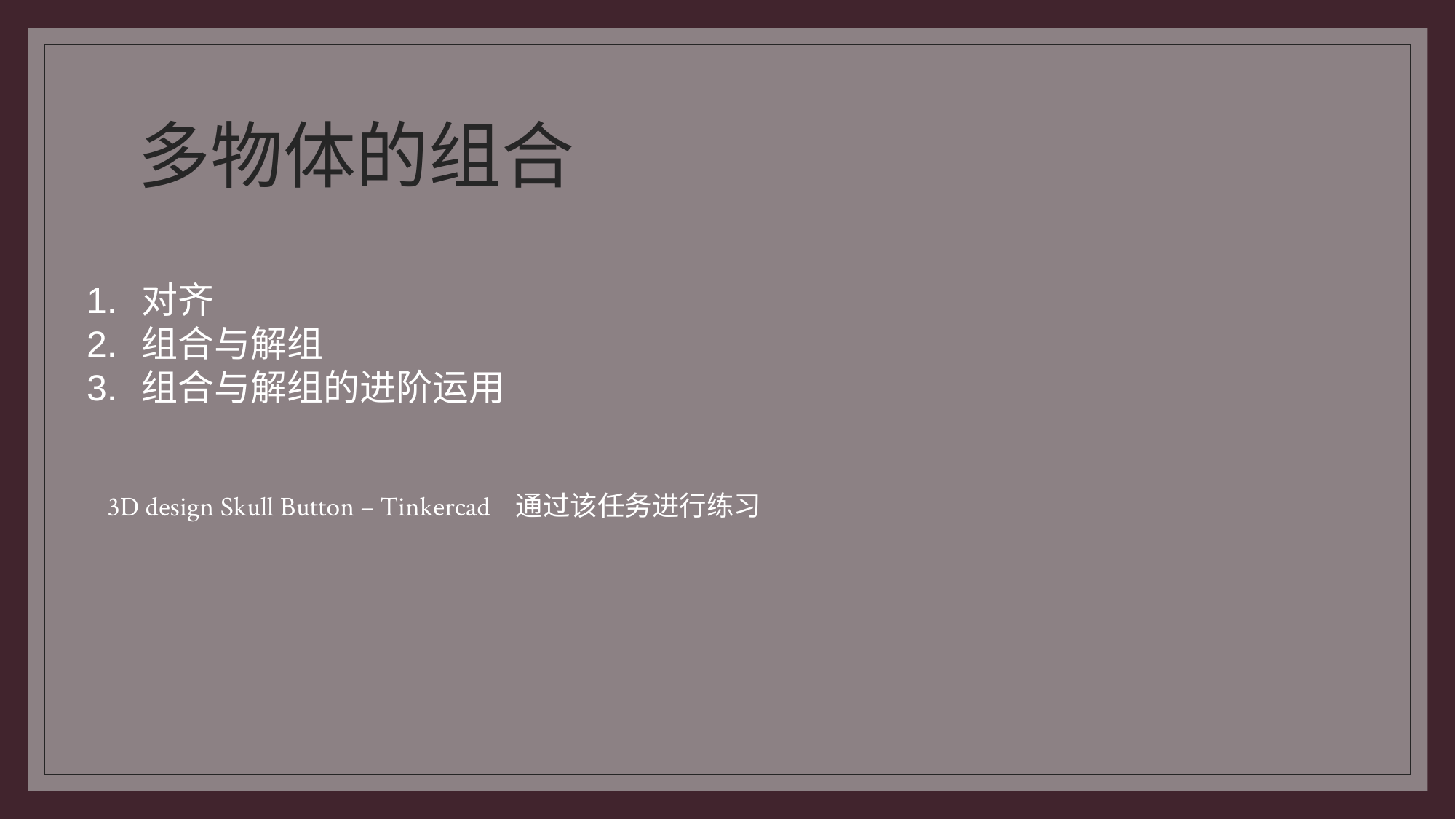

# 多物体的组合
对齐
组合与解组
组合与解组的进阶运用
3D design Skull Button – Tinkercad   通过该任务进行练习